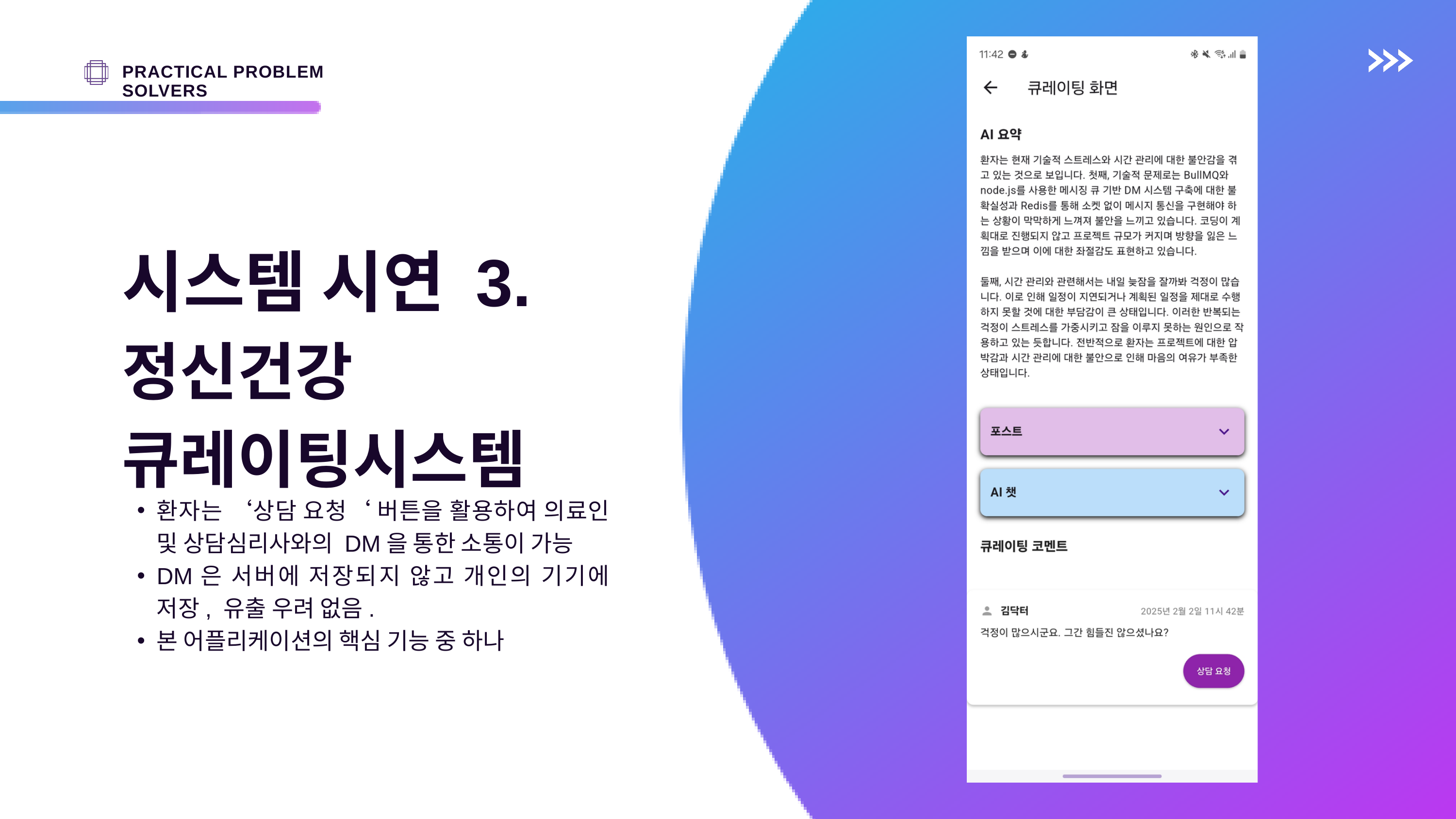

PRACTICAL PROBLEM SOLVERS

시스템 시연 3.
정신건강 큐레이팅시스템
환자는 ‘상담 요청‘ 버튼을 활용하여 의료인 및 상담심리사와의 DM을 통한 소통이 가능
DM은 서버에 저장되지 않고 개인의 기기에 저장, 유출 우려 없음.
본 어플리케이션의 핵심 기능 중 하나